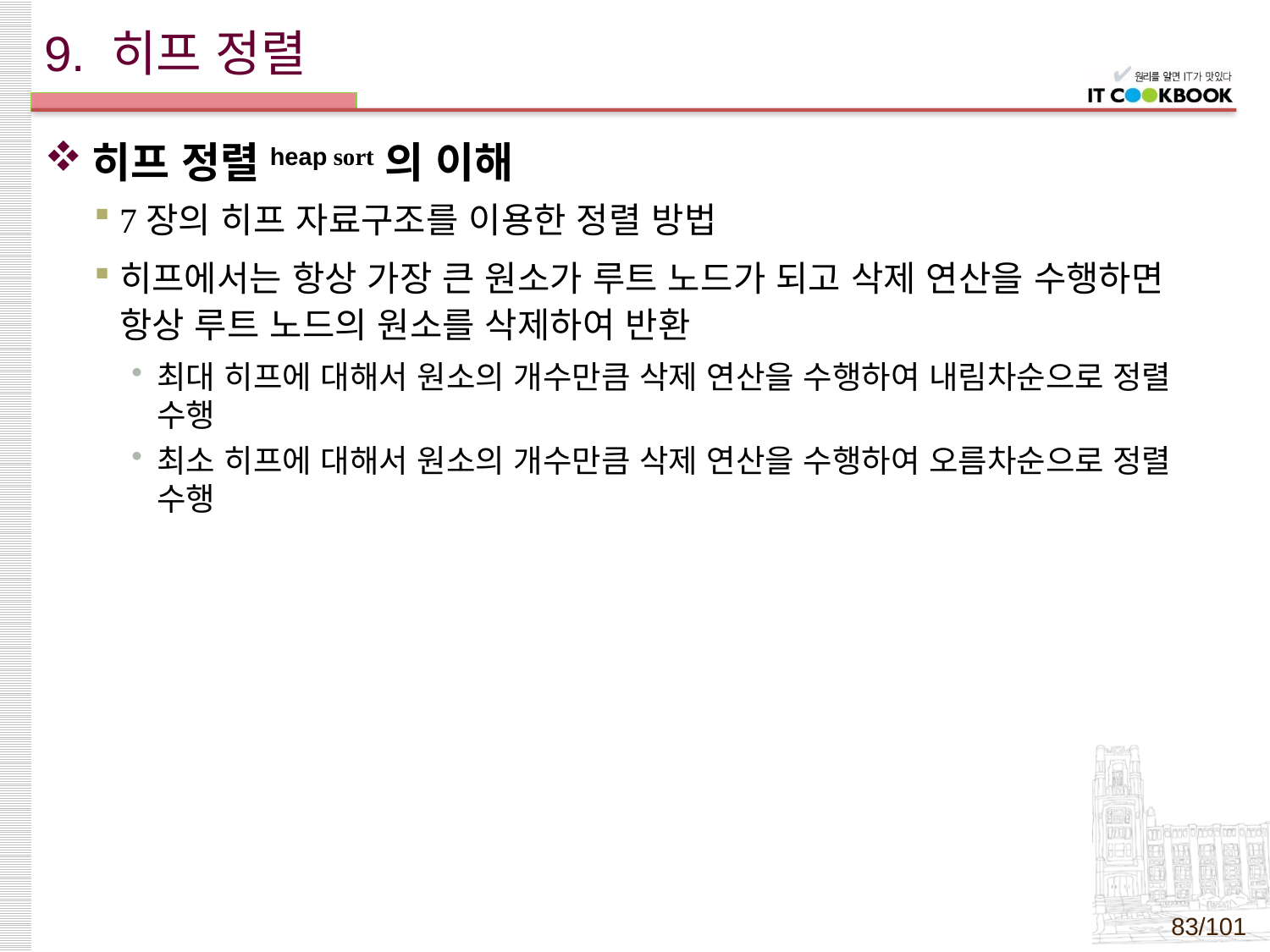

# 9. 히프 정렬
히프 정렬heap sort의 이해
7장의 히프 자료구조를 이용한 정렬 방법
히프에서는 항상 가장 큰 원소가 루트 노드가 되고 삭제 연산을 수행하면 항상 루트 노드의 원소를 삭제하여 반환
최대 히프에 대해서 원소의 개수만큼 삭제 연산을 수행하여 내림차순으로 정렬 수행
최소 히프에 대해서 원소의 개수만큼 삭제 연산을 수행하여 오름차순으로 정렬 수행